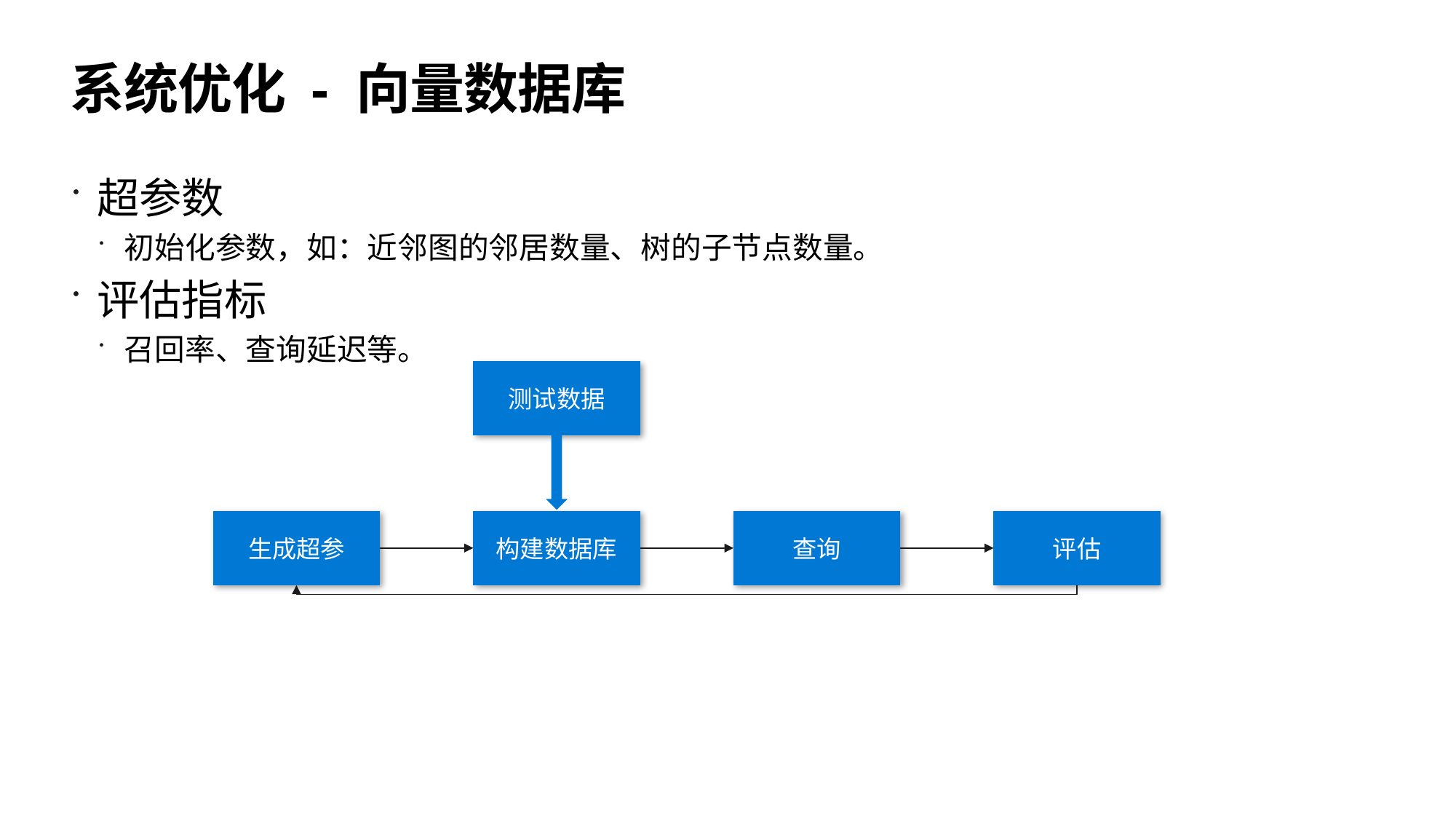

# 系统优化 - 向量数据库
超参数
初始化参数，如：近邻图的邻居数量、树的子节点数量。
评估指标
召回率、查询延迟等。
测试数据

生成超参
构建数据库
查询
评估